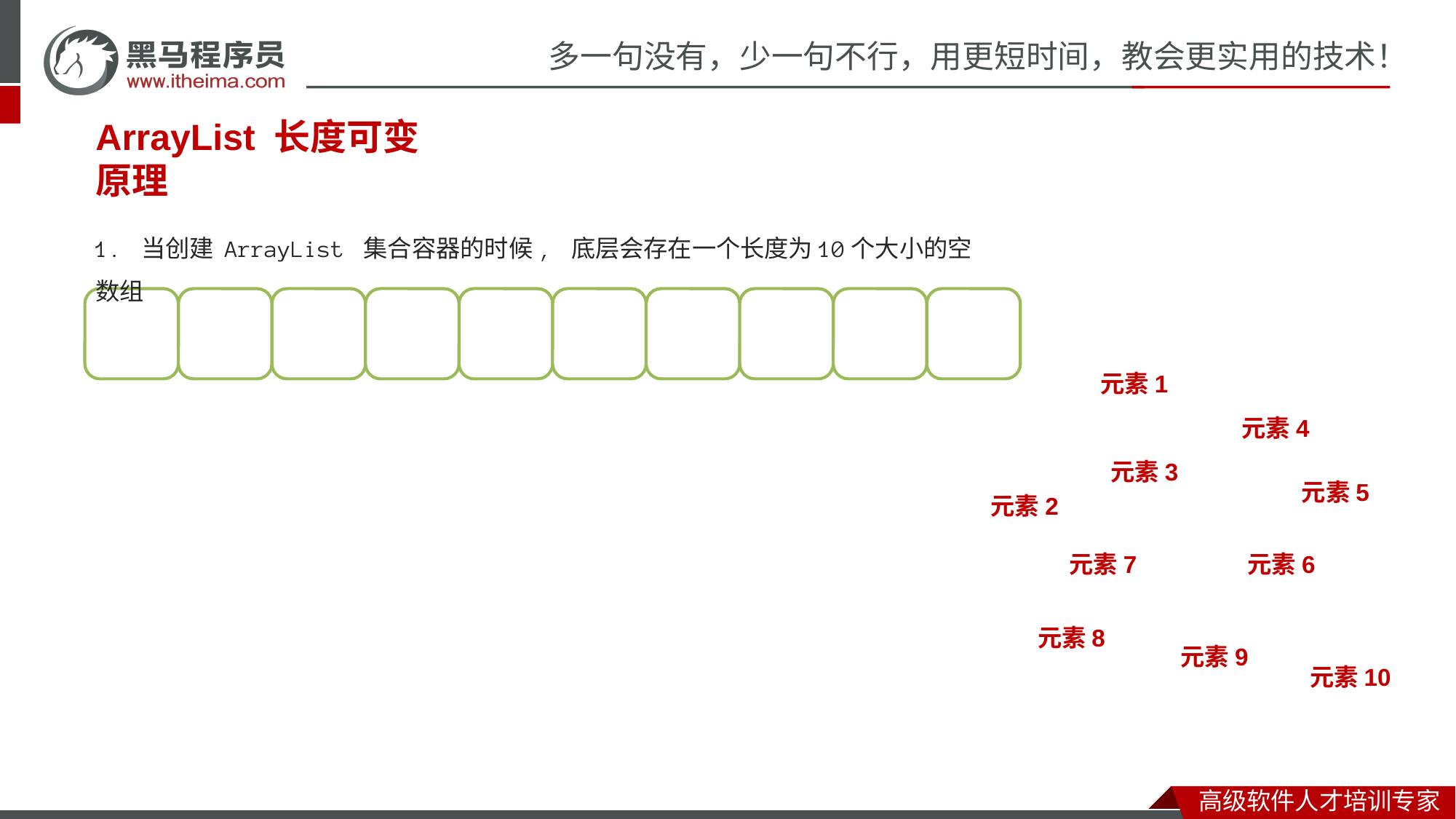

ArrayList 长度可变原理
1. 当创建 ArrayList 集合容器的时候, 底层会存在一个长度为10个大小的空数组

元素1
元素4
元素3
元素5
元素2
元素7
元素6
元素8
元素9
元素10